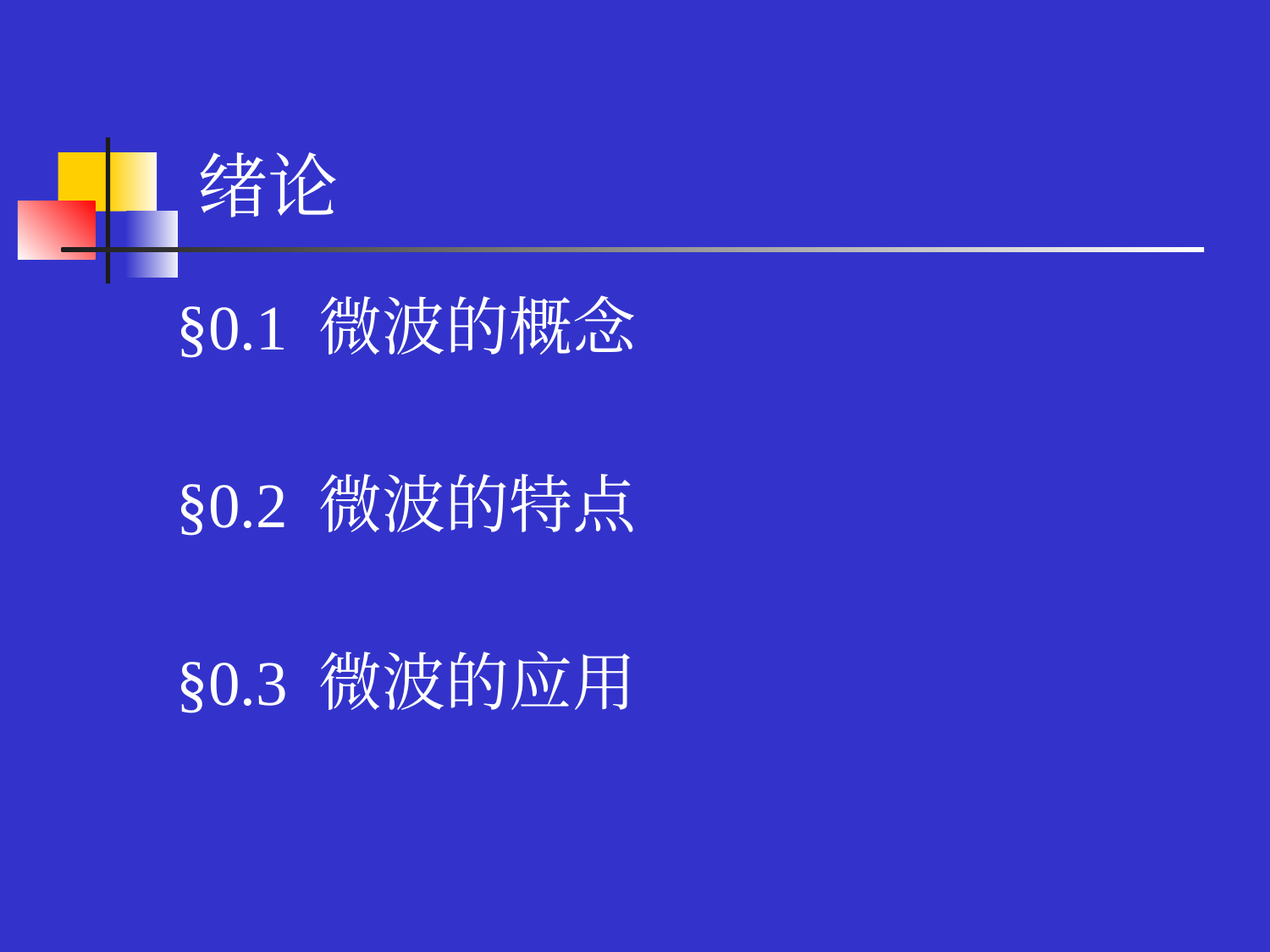

# 绪论
§0.1 微波的概念

§0.2 微波的特点

§0.3 微波的应用